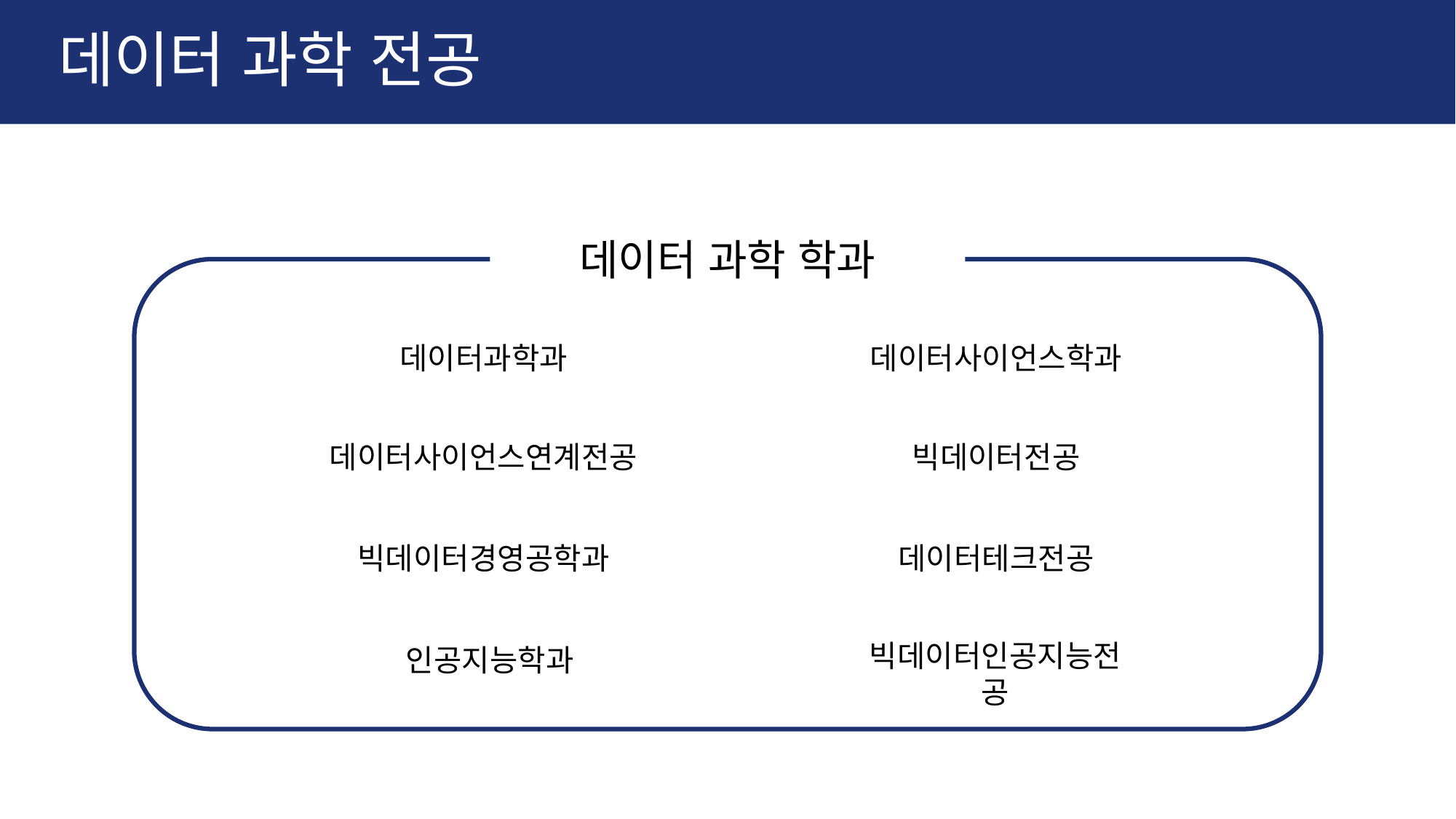

# 데이터 과학 전공
데이터 과학 학과

데이터과학과
데이터사이언스학과
데이터사이언스연계전공
빅데이터전공
빅데이터경영공학과
데이터테크전공
빅데이터인공지능전공
인공지능학과